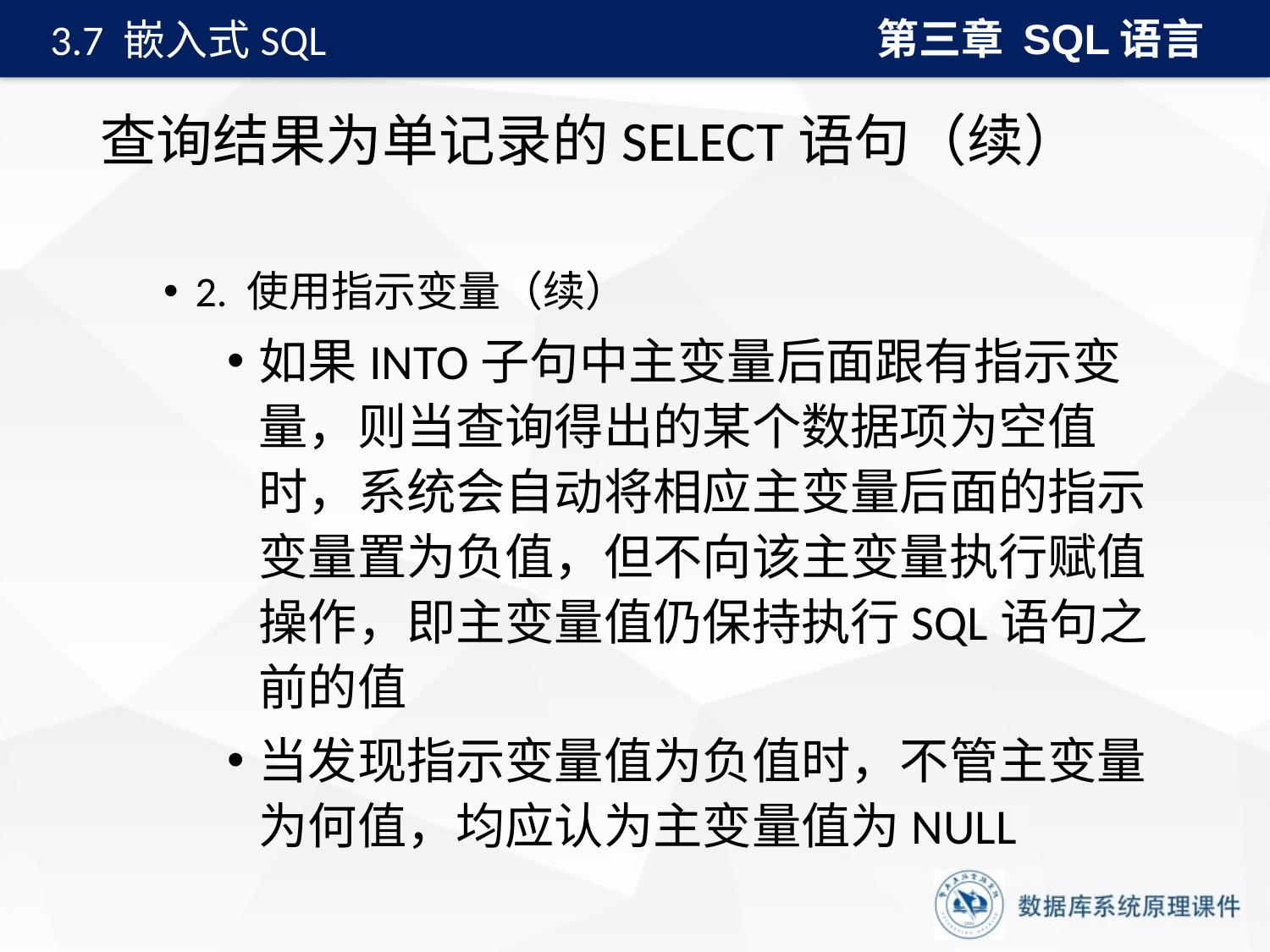

第三章 SQL语言
3.7 嵌入式SQL
# 查询结果为单记录的SELECT语句（续）
2. 使用指示变量（续）
如果INTO子句中主变量后面跟有指示变量，则当查询得出的某个数据项为空值时，系统会自动将相应主变量后面的指示变量置为负值，但不向该主变量执行赋值操作，即主变量值仍保持执行SQL语句之前的值
当发现指示变量值为负值时，不管主变量为何值，均应认为主变量值为NULL